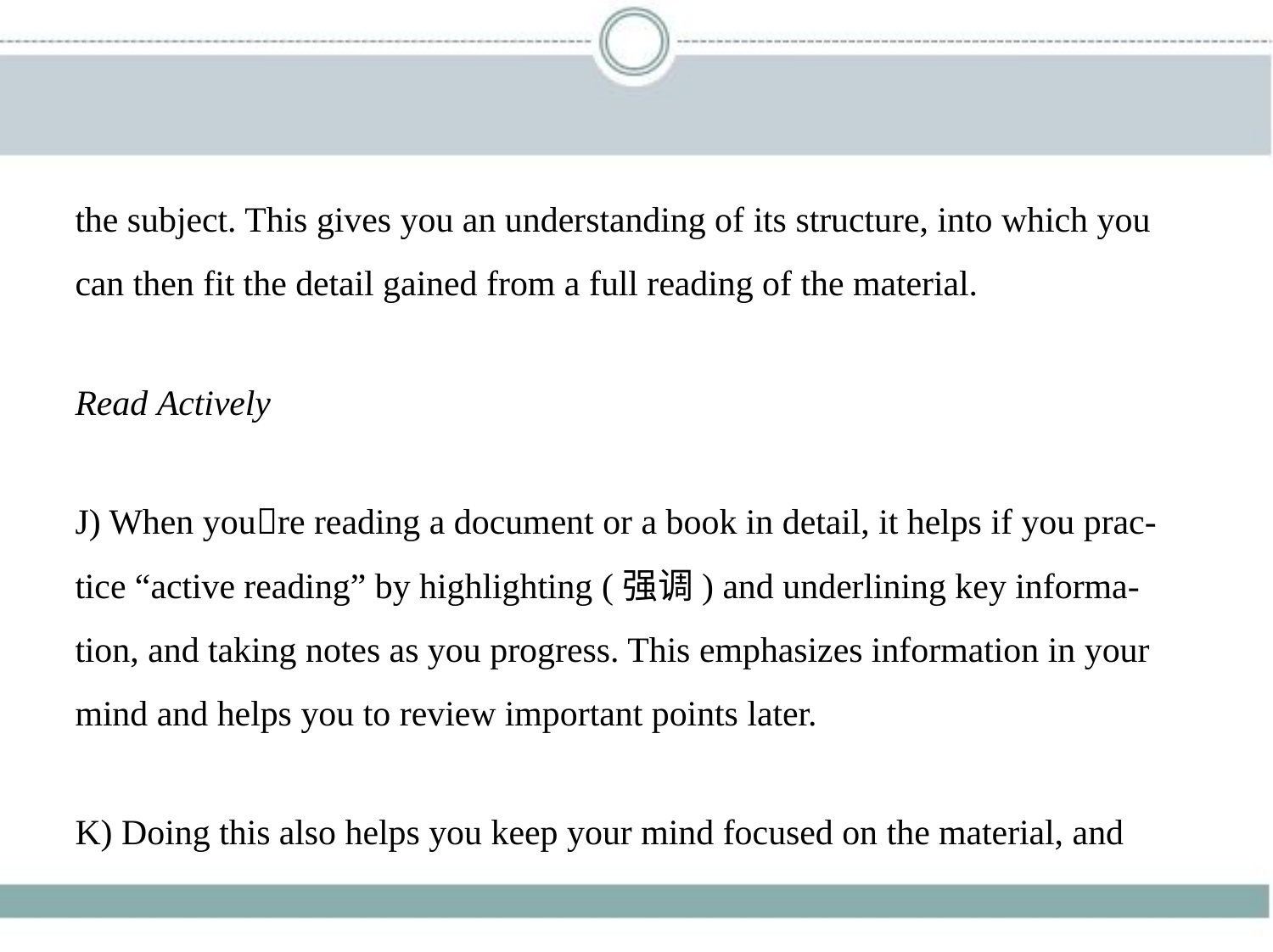

the subject. This gives you an understanding of its structure, into which you
can then fit the detail gained from a full reading of the material.
Read Actively
J) When you􀆳re reading a document or a book in detail, it helps if you prac-
tice “active reading” by highlighting (强调) and underlining key informa-
tion, and taking notes as you progress. This emphasizes information in your
mind and helps you to review important points later.
K) Doing this also helps you keep your mind focused on the material, and